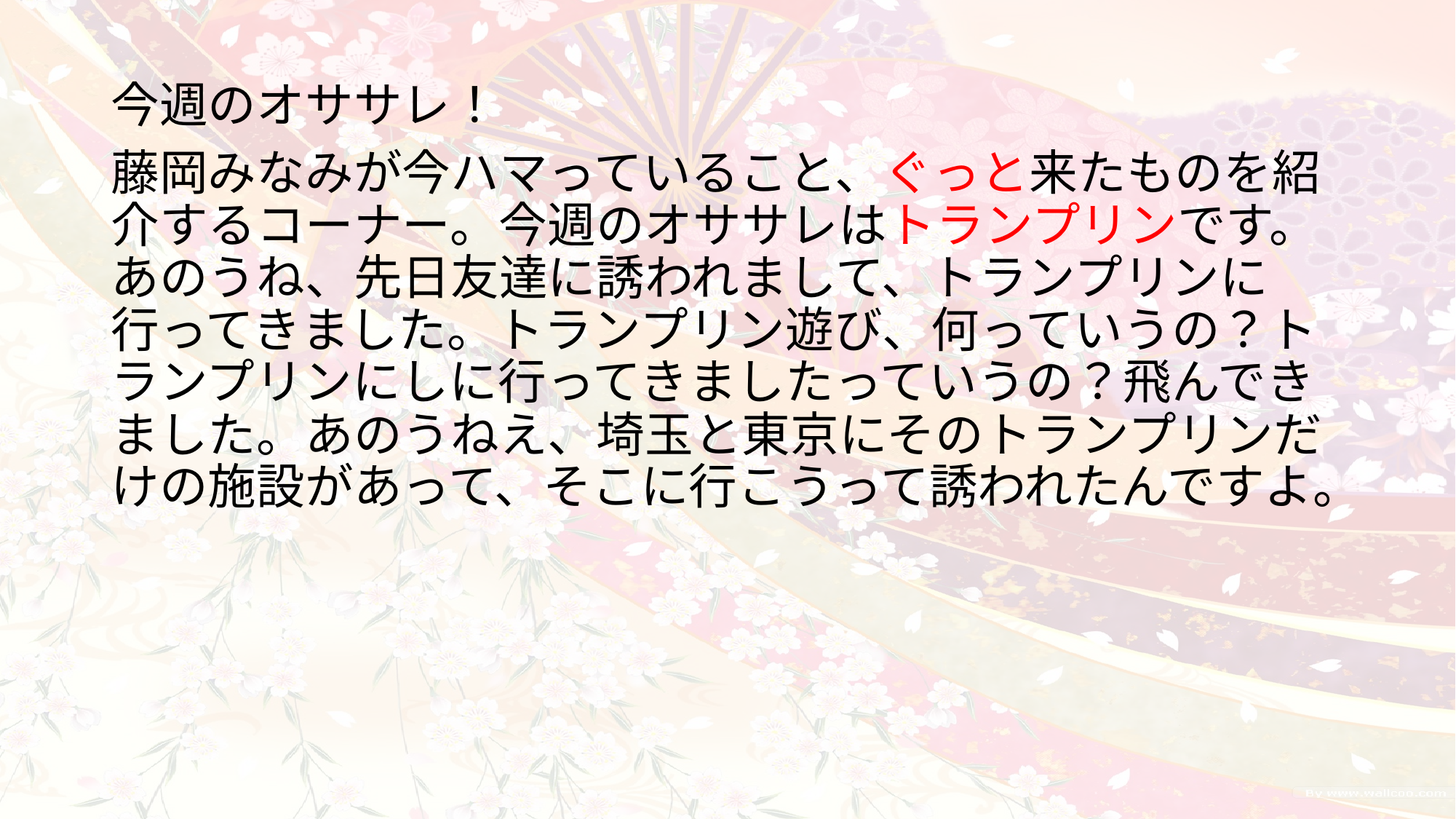

今週のオササレ！
藤岡みなみが今ハマっていること、ぐっと来たものを紹介するコーナー。今週のオササレはトランプリンです。あのうね、先日友達に誘われまして、トランプリンに行ってきました。トランプリン遊び、何っていうの？トランプリンにしに行ってきましたっていうの？飛んできました。あのうねえ、埼玉と東京にそのトランプリンだけの施設があって、そこに行こうって誘われたんですよ。